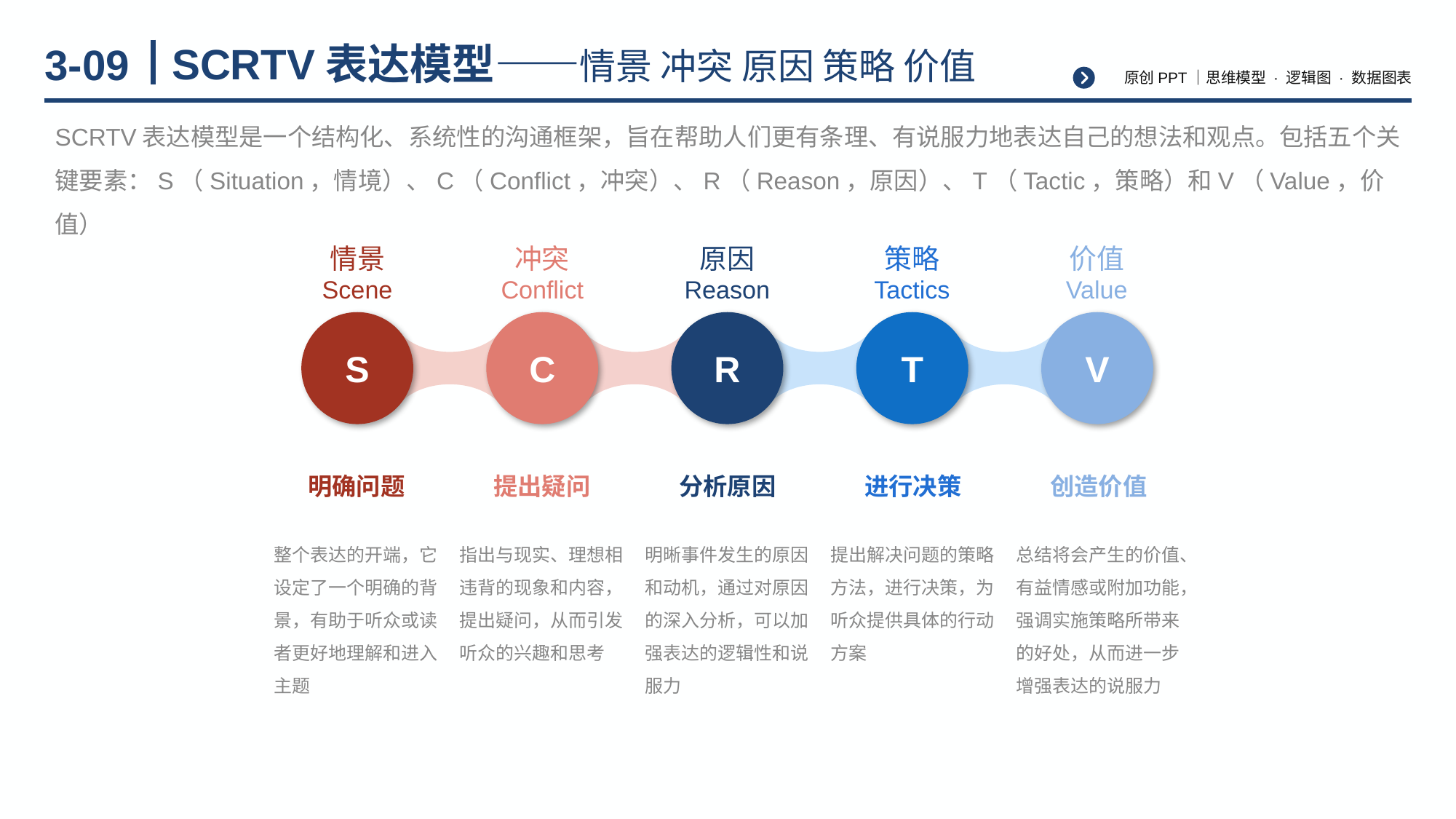

# SCRTV表达模型——情景 冲突 原因 策略 价值
3-09
SCRTV表达模型是一个结构化、系统性的沟通框架，旨在帮助人们更有条理、有说服力地表达自己的想法和观点。包括五个关键要素：S（Situation，情境）、C（Conflict，冲突）、R（Reason，原因）、T（Tactic，策略）和V（Value，价值）
情景
Scene
冲突
Conflict
原因
Reason
策略
Tactics
价值
Value
S
C
R
T
V

明确问题

整个表达的开端，它设定了一个明确的背景，有助于听众或读者更好地理解和进入主题
提出疑问

指出与现实、理想相违背的现象和内容，提出疑问，从而引发听众的兴趣和思考
分析原因

明晰事件发生的原因和动机，通过对原因的深入分析，可以加强表达的逻辑性和说服力
进行决策

提出解决问题的策略方法，进行决策，为听众提供具体的行动方案
创造价值

总结将会产生的价值、有益情感或附加功能，强调实施策略所带来的好处，从而进一步增强表达的说服力